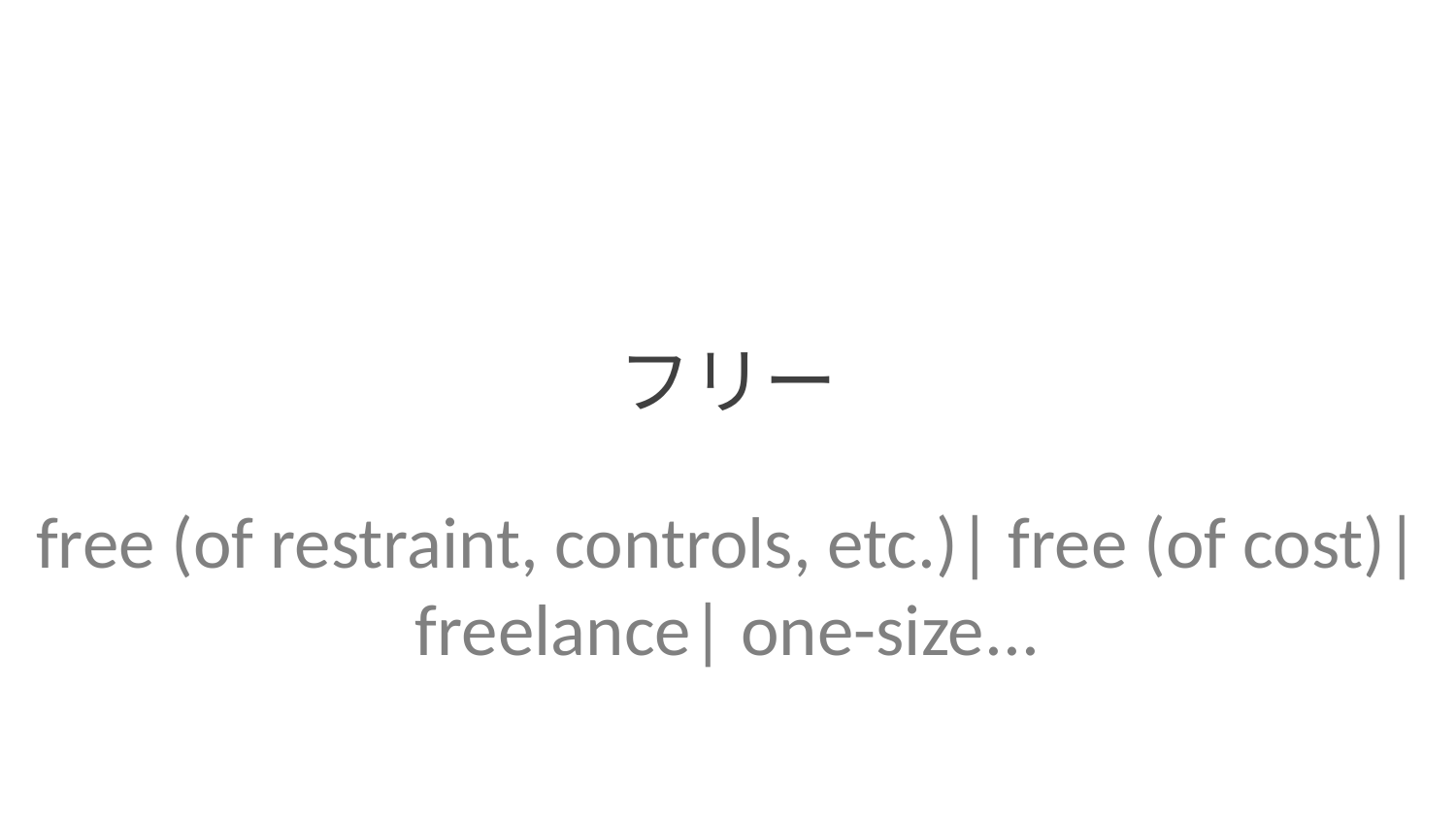

フリー
free (of restraint, controls, etc.)| free (of cost)| freelance| one-size...